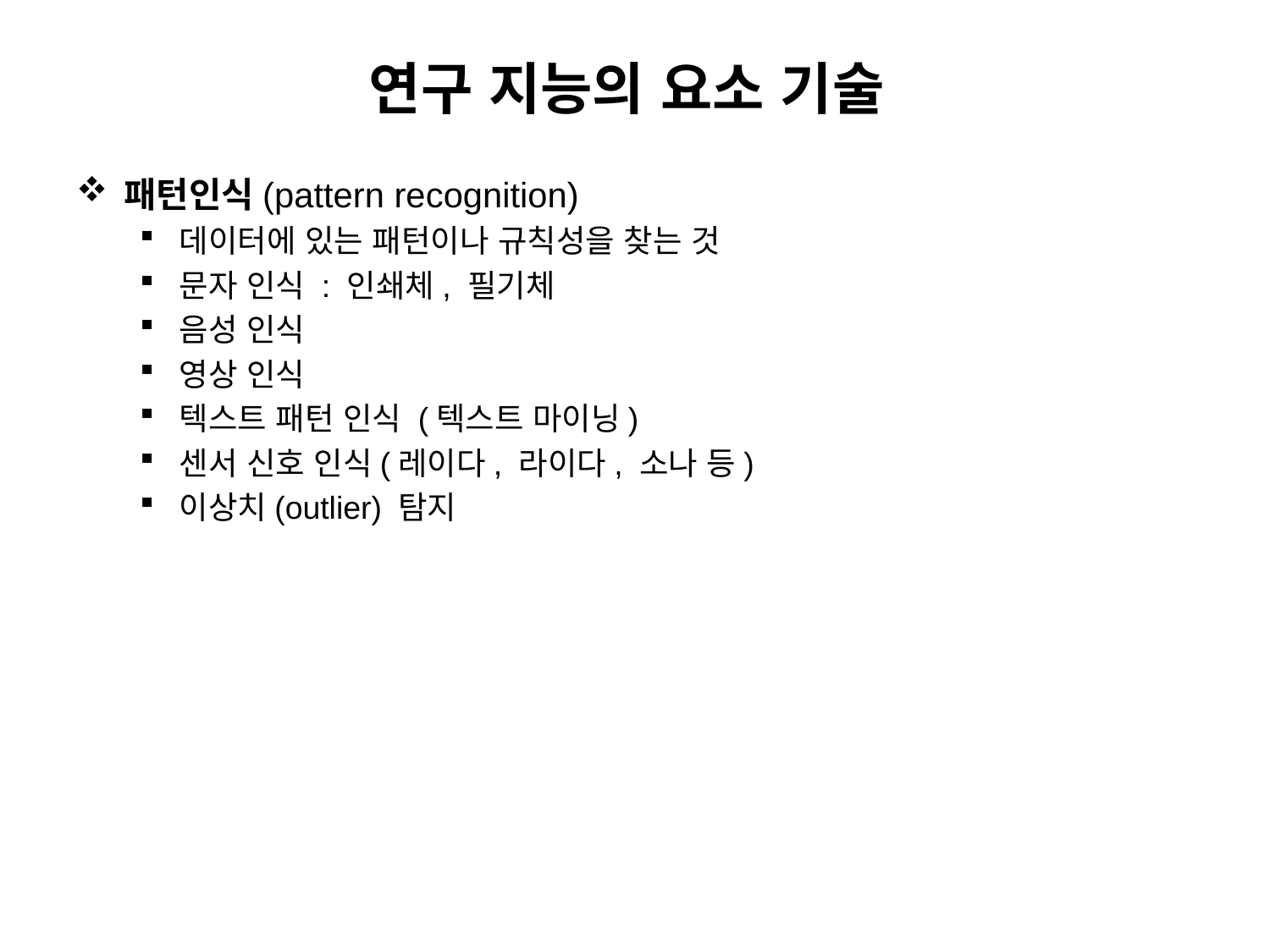

# 연구 지능의 요소 기술
패턴인식(pattern recognition)
데이터에 있는 패턴이나 규칙성을 찾는 것
문자 인식 : 인쇄체, 필기체
음성 인식
영상 인식
텍스트 패턴 인식 (텍스트 마이닝)
센서 신호 인식(레이다, 라이다, 소나 등)
이상치(outlier) 탐지